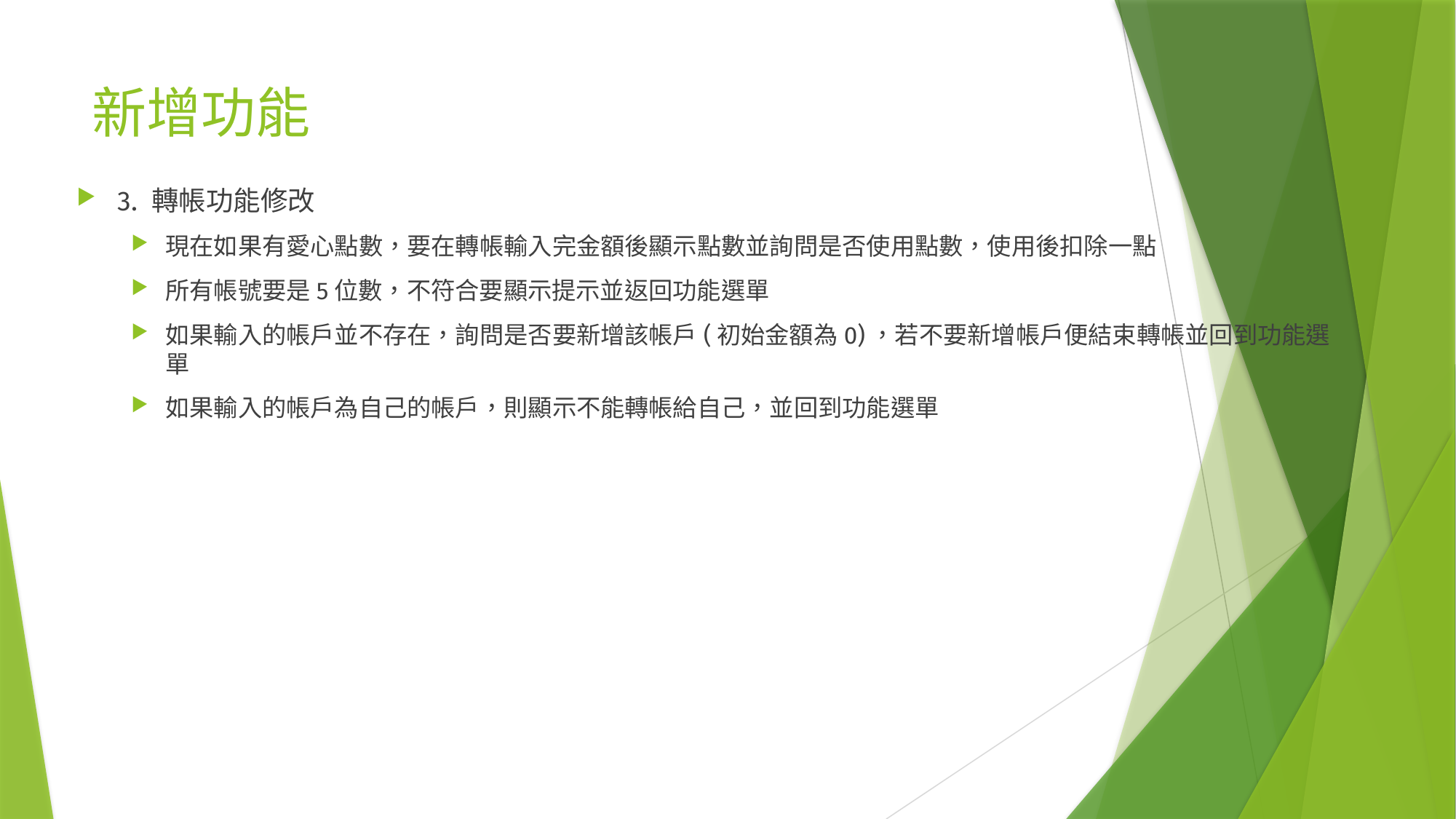

# 新增功能
3. 轉帳功能修改
現在如果有愛心點數，要在轉帳輸入完金額後顯示點數並詢問是否使用點數，使用後扣除一點
所有帳號要是5位數，不符合要顯示提示並返回功能選單
如果輸入的帳戶並不存在，詢問是否要新增該帳戶(初始金額為0)，若不要新增帳戶便結束轉帳並回到功能選單
如果輸入的帳戶為自己的帳戶，則顯示不能轉帳給自己，並回到功能選單